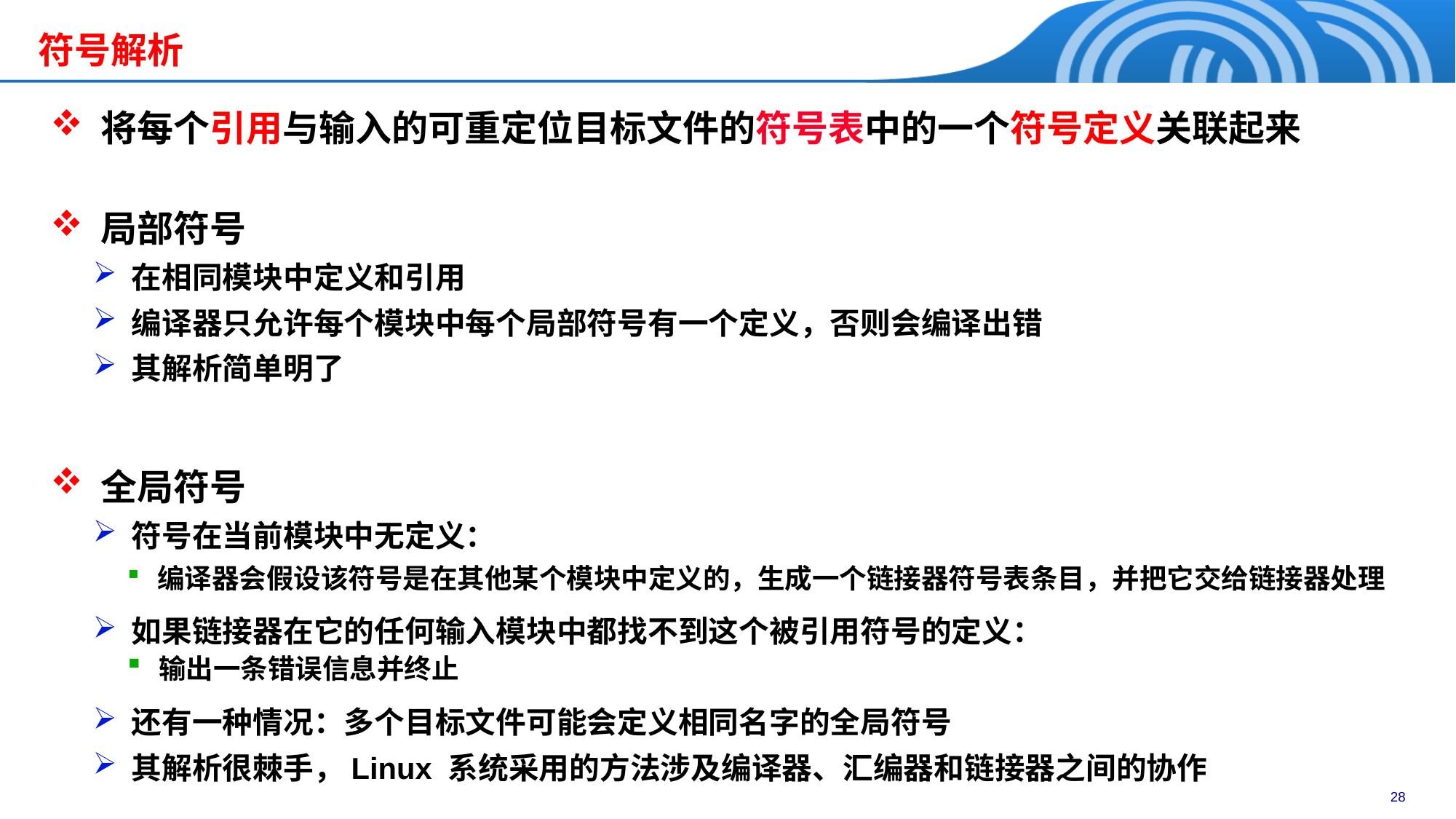

符号解析
 将每个引用与输入的可重定位目标文件的符号表中的一个符号定义关联起来

 局部符号
 在相同模块中定义和引用
 编译器只允许每个模块中每个局部符号有一个定义，否则会编译出错
 其解析简单明了

 全局符号
 符号在当前模块中无定义：
 编译器会假设该符号是在其他某个模块中定义的，生成一个链接器符号表条目，并把它交给链接器处理
 如果链接器在它的任何输入模块中都找不到这个被引用符号的定义：
 输出一条错误信息并终止
 还有一种情况：多个目标文件可能会定义相同名字的全局符号
 其解析很棘手，Linux 系统采用的方法涉及编译器、汇编器和链接器之间的协作